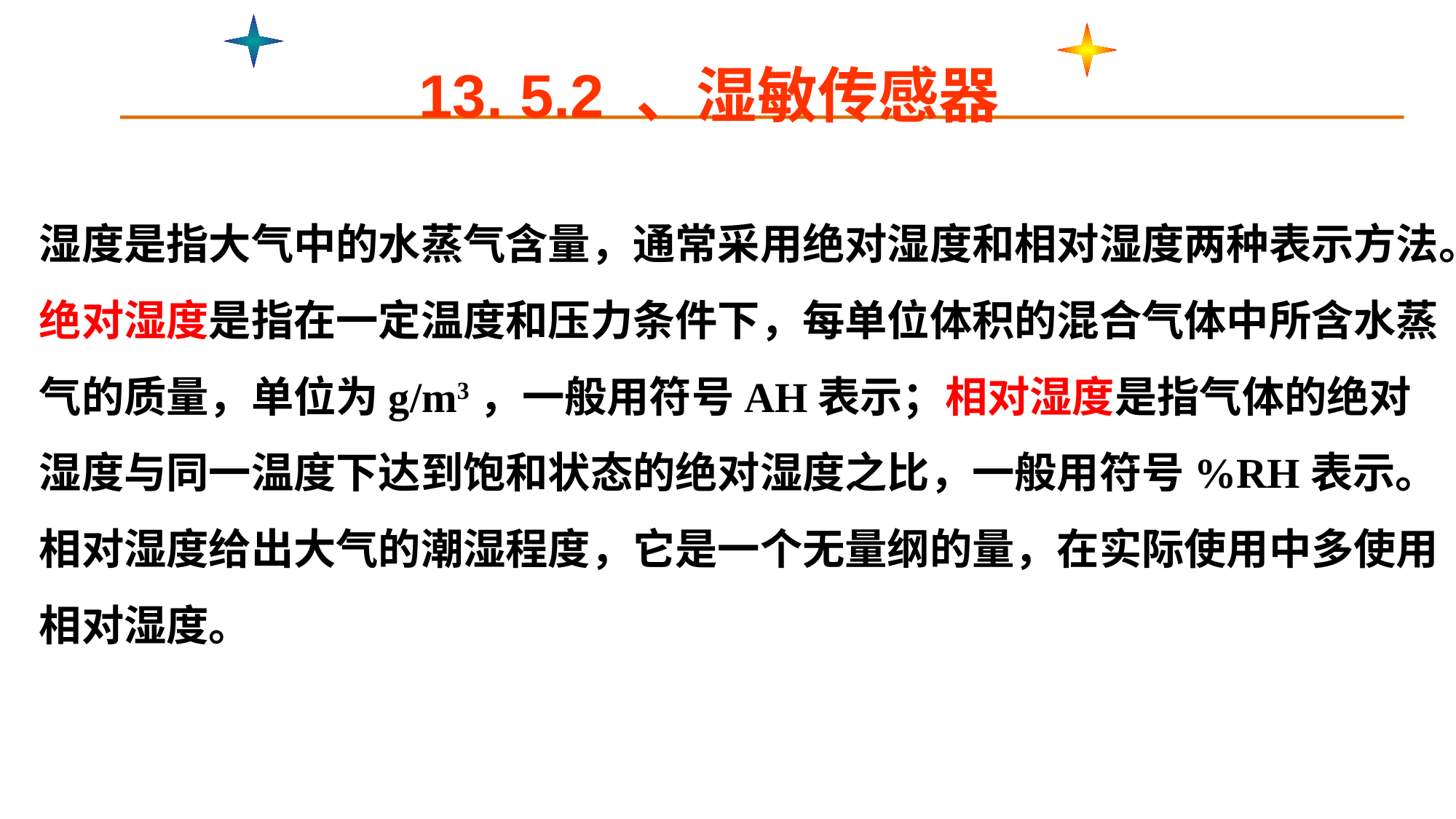

13. 5.2 、湿敏传感器

湿度是指大气中的水蒸气含量，通常采用绝对湿度和相对湿度两种表示方法。绝对湿度是指在一定温度和压力条件下，每单位体积的混合气体中所含水蒸气的质量，单位为g/m3，一般用符号AH表示；相对湿度是指气体的绝对湿度与同一温度下达到饱和状态的绝对湿度之比，一般用符号%RH表示。相对湿度给出大气的潮湿程度，它是一个无量纲的量，在实际使用中多使用相对湿度。